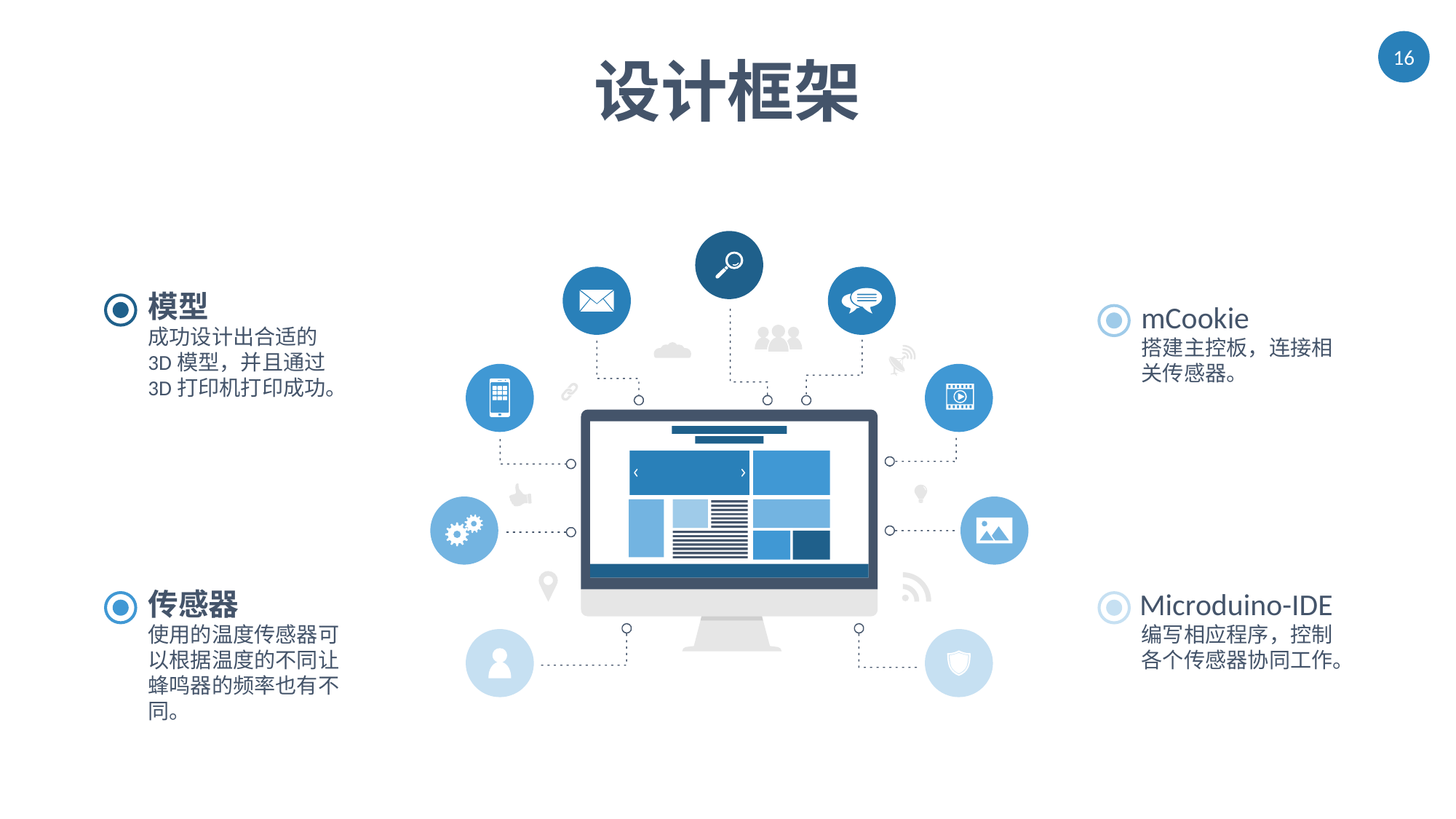

设计框架

模型
mCookie

成功设计出合适的3D模型，并且通过3D打印机打印成功。

搭建主控板，连接相关传感器。
传感器
Microduino-IDE

使用的温度传感器可以根据温度的不同让蜂鸣器的频率也有不同。
编写相应程序，控制各个传感器协同工作。